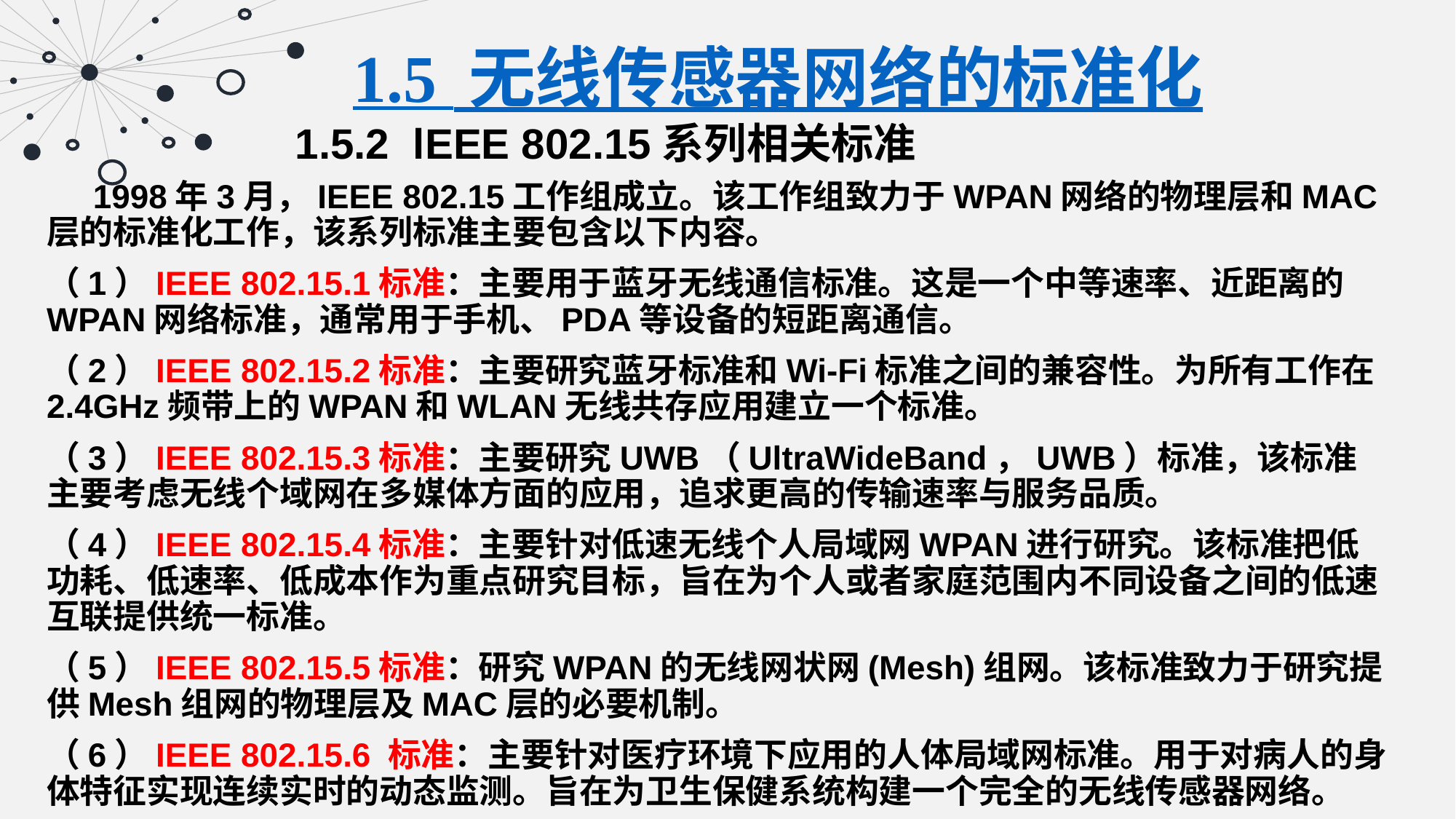

1.5  无线传感器网络的标准化
1.5.2  lEEE 802.15系列相关标准
     1998年3月，IEEE 802.15工作组成立。该工作组致力于WPAN网络的物理层和MAC层的标准化工作，该系列标准主要包含以下内容。
（1）IEEE 802.15.1标准：主要用于蓝牙无线通信标准。这是一个中等速率、近距离的WPAN网络标准，通常用于手机、PDA等设备的短距离通信。
（2）IEEE 802.15.2标准：主要研究蓝牙标准和Wi-Fi标准之间的兼容性。为所有工作在2.4GHz频带上的WPAN和WLAN无线共存应用建立一个标准。
（3）IEEE 802.15.3标准：主要研究UWB（UltraWideBand，UWB）标准，该标准主要考虑无线个域网在多媒体方面的应用，追求更高的传输速率与服务品质。
（4）IEEE 802.15.4标准：主要针对低速无线个人局域网WPAN进行研究。该标准把低功耗、低速率、低成本作为重点研究目标，旨在为个人或者家庭范围内不同设备之间的低速互联提供统一标准。
（5）IEEE 802.15.5标准：研究WPAN的无线网状网(Mesh)组网。该标准致力于研究提供Mesh组网的物理层及MAC层的必要机制。
（6）IEEE 802.15.6 标准：主要针对医疗环境下应用的人体局域网标准。用于对病人的身体特征实现连续实时的动态监测。旨在为卫生保健系统构建一个完全的无线传感器网络。